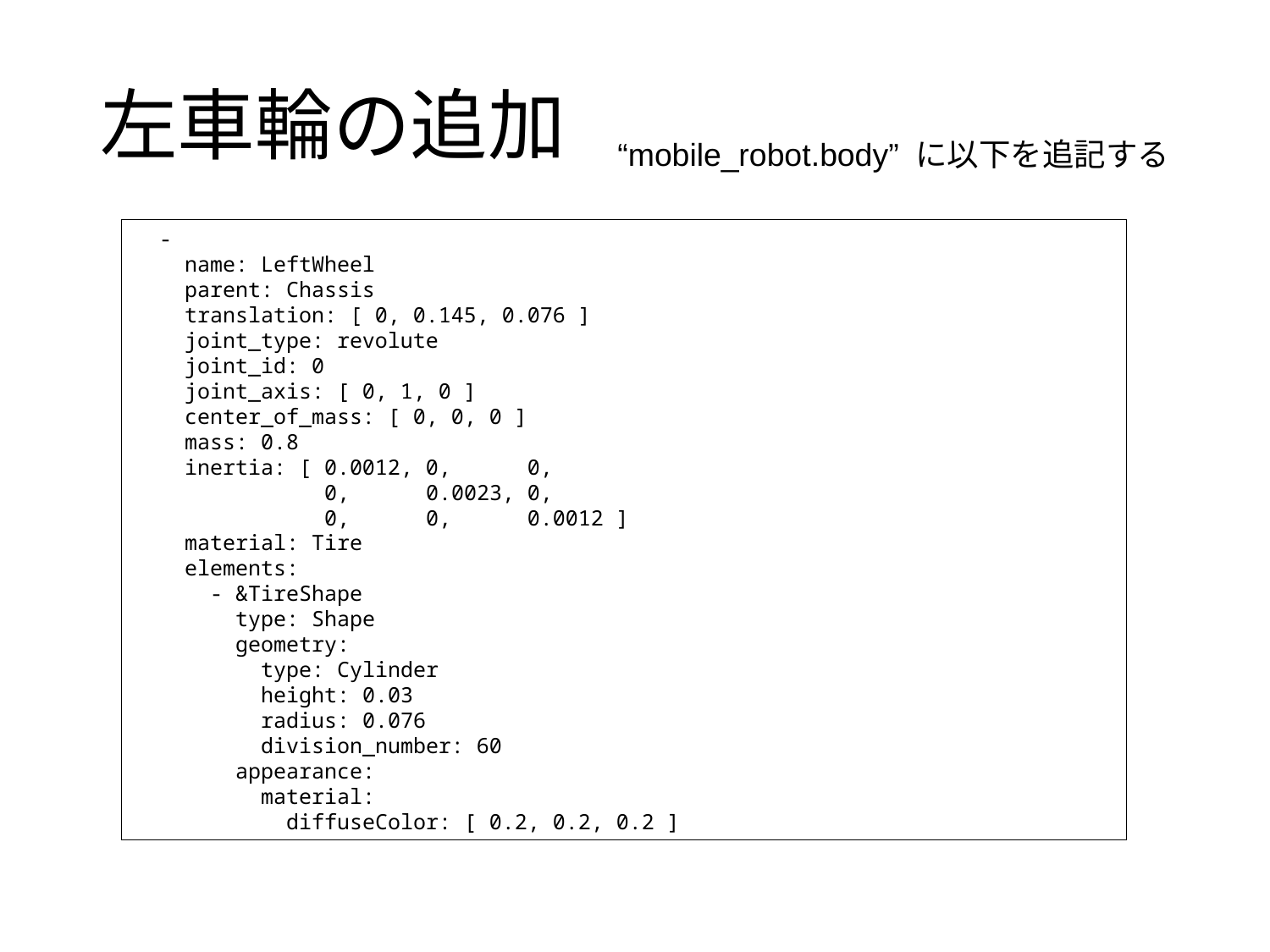

# 左車輪の追加
“mobile_robot.body” に以下を追記する
  -
    name: LeftWheel
    parent: Chassis
    translation: [ 0, 0.145, 0.076 ]
    joint_type: revolute
    joint_id: 0
    joint_axis: [ 0, 1, 0 ]
    center_of_mass: [ 0, 0, 0 ]
    mass: 0.8
    inertia: [ 0.0012, 0,      0,
               0,      0.0023, 0,
               0,      0,      0.0012 ]
    material: Tire
    elements:
      - &TireShape
        type: Shape
        geometry:
          type: Cylinder
          height: 0.03
          radius: 0.076
          division_number: 60
        appearance:
          material:
            diffuseColor: [ 0.2, 0.2, 0.2 ]